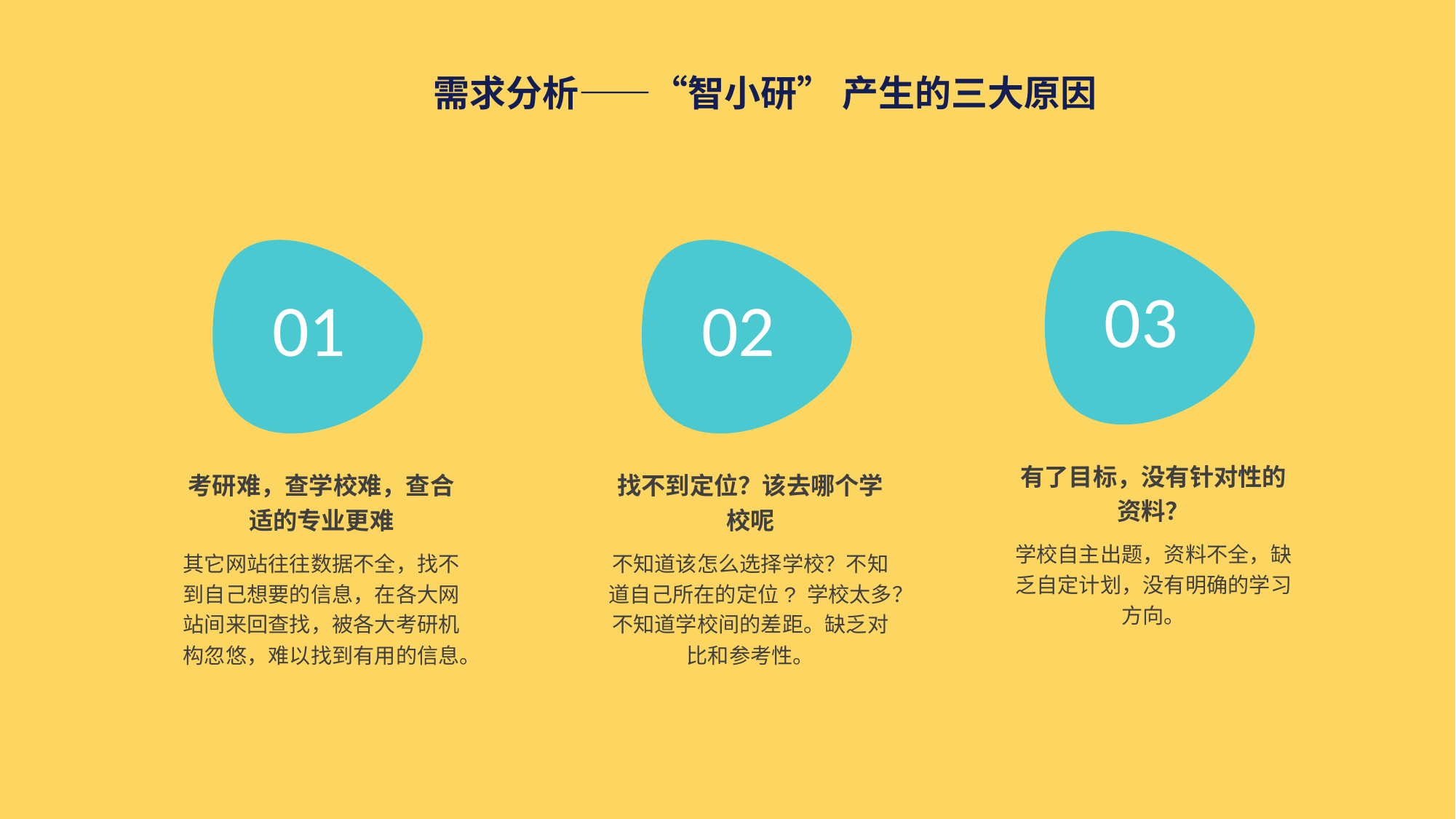

需求分析——“智小研” 产生的三大原因

03
01
02
有了目标，没有针对性的资料？
考研难，查学校难，查合适的专业更难
找不到定位？该去哪个学校呢
学校自主出题，资料不全，缺乏自定计划，没有明确的学习方向。
其它网站往往数据不全，找不到自己想要的信息，在各大网站间来回查找，被各大考研机构忽悠，难以找到有用的信息。
不知道该怎么选择学校？不知道自己所在的定位? 学校太多？不知道学校间的差距。缺乏对比和参考性。